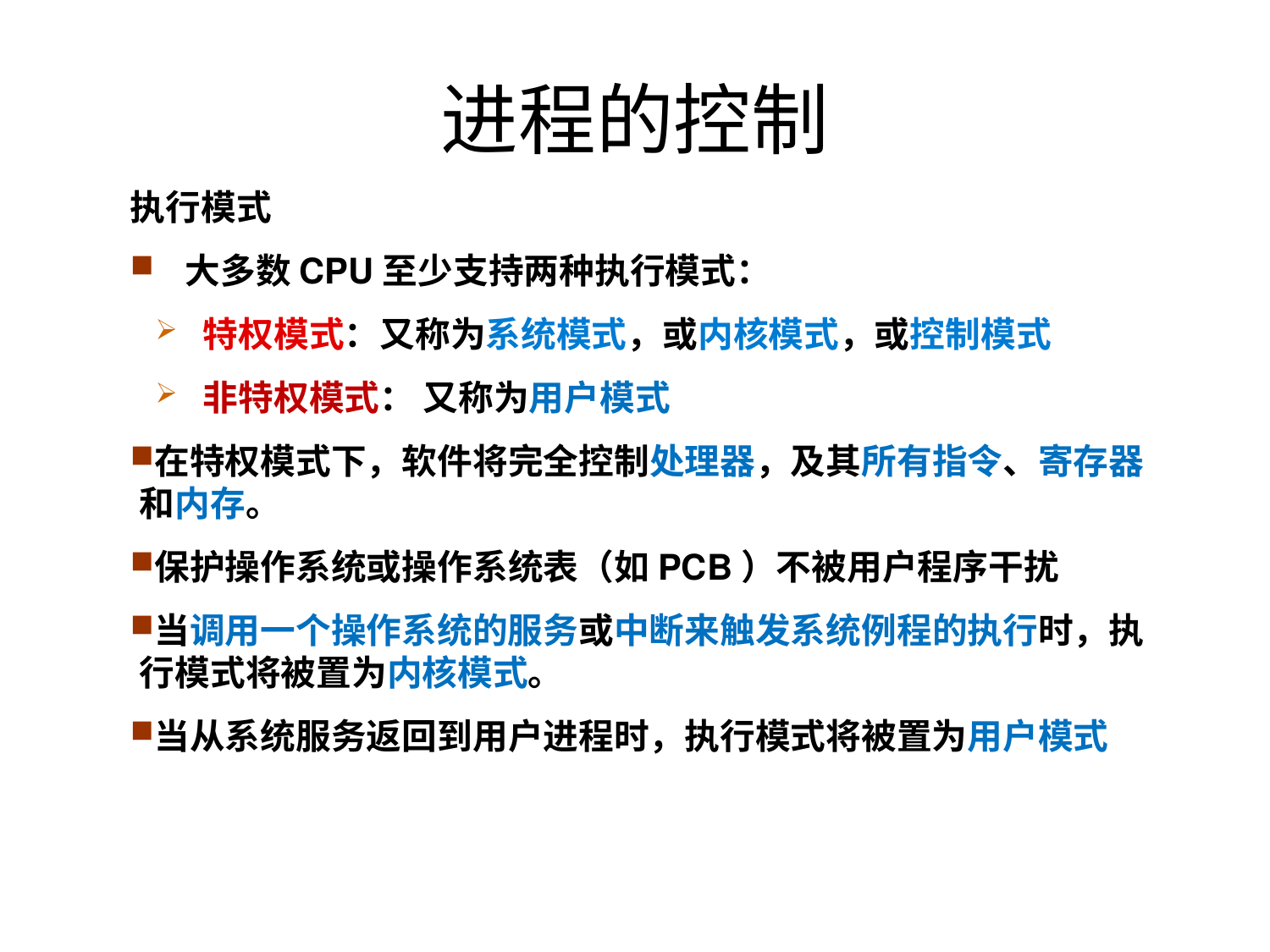

进程的控制

执行模式
  大多数CPU至少支持两种执行模式：
特权模式：又称为系统模式，或内核模式，或控制模式
非特权模式： 又称为用户模式
在特权模式下，软件将完全控制处理器，及其所有指令、寄存器和内存。
保护操作系统或操作系统表（如PCB）不被用户程序干扰
当调用一个操作系统的服务或中断来触发系统例程的执行时，执行模式将被置为内核模式。
当从系统服务返回到用户进程时，执行模式将被置为用户模式